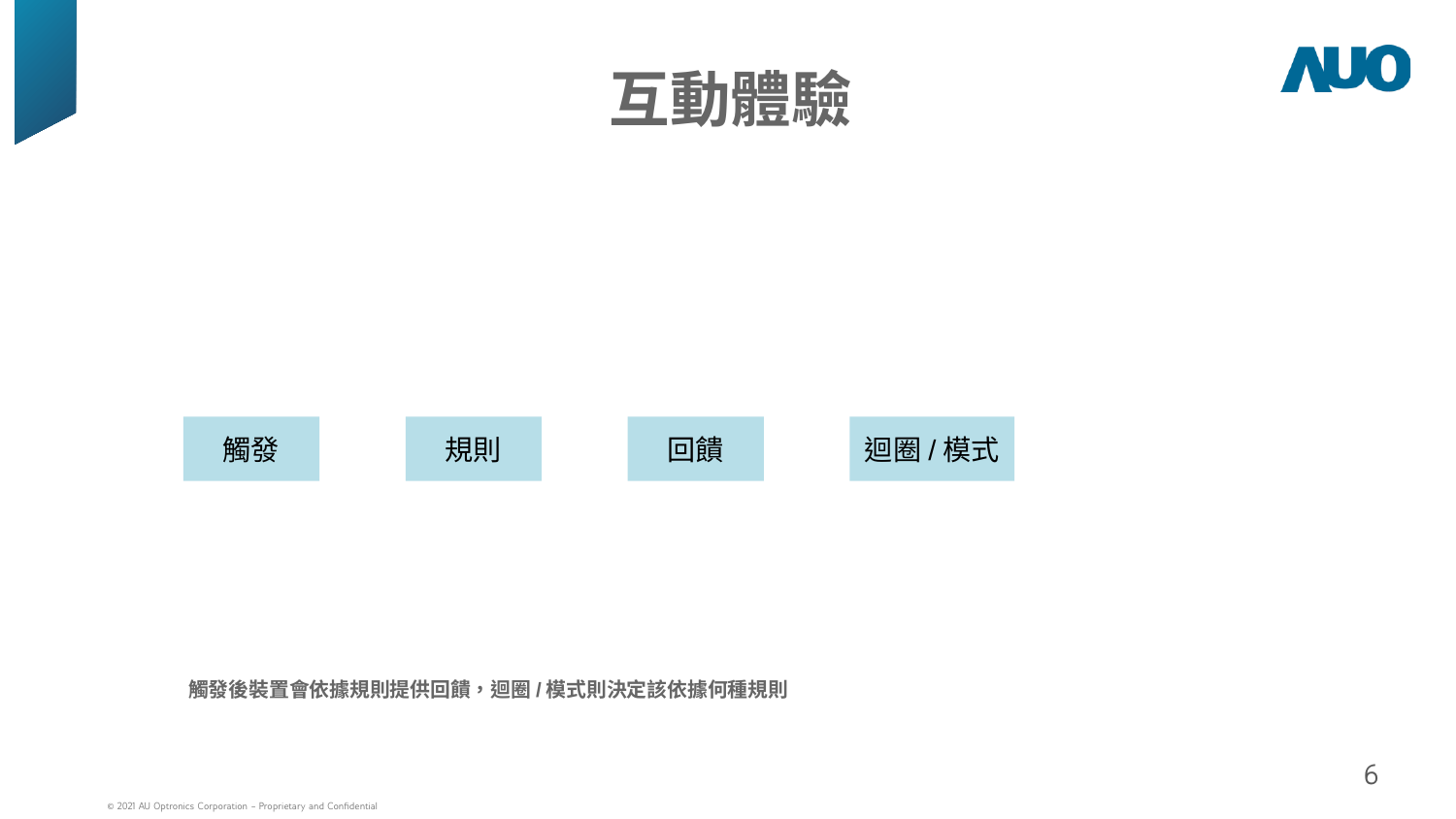

互動體驗

觸發
規則
回饋
迴圈/模式
觸發後裝置會依據規則提供回饋，迴圈/模式則決定該依據何種規則
6